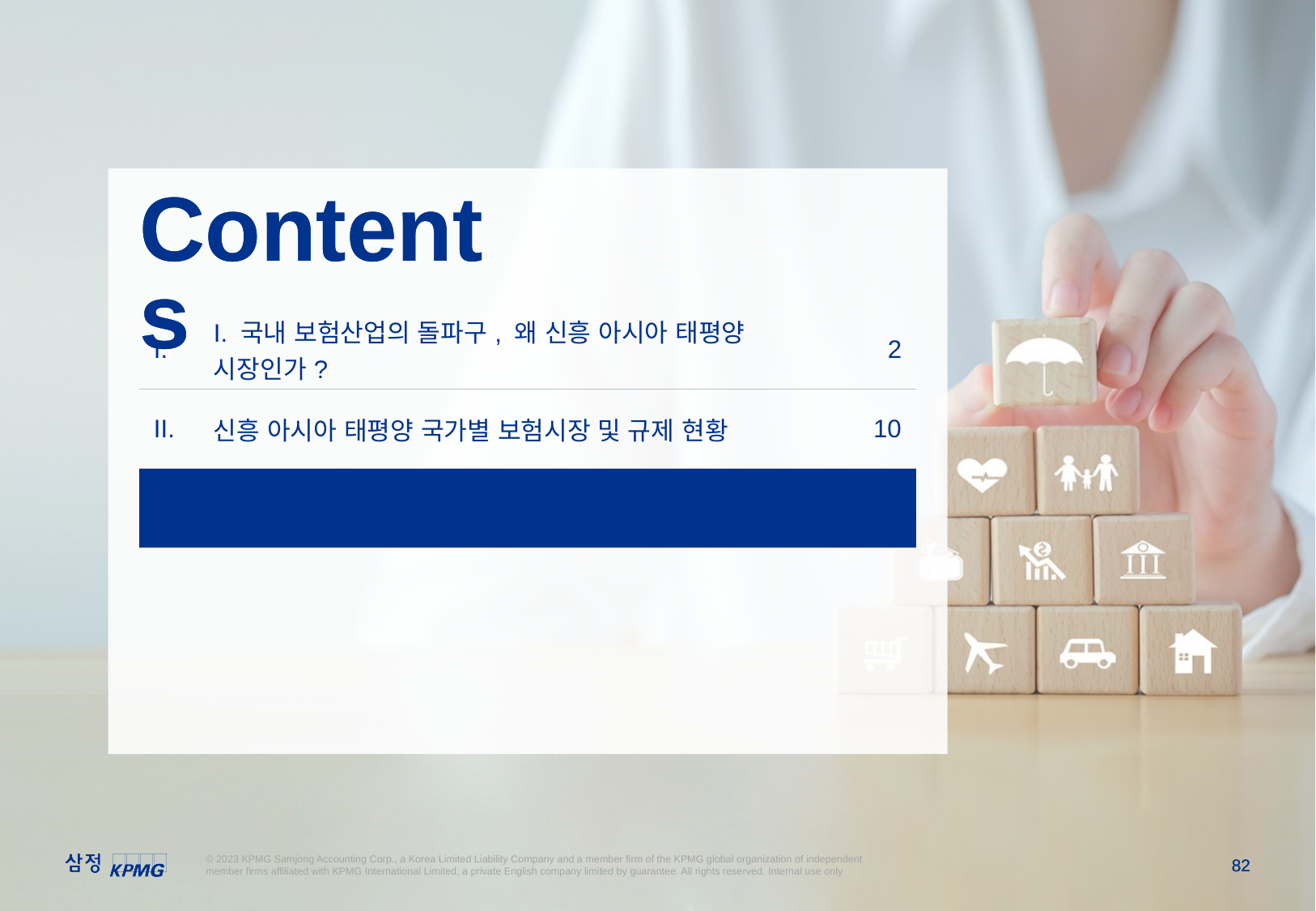

Contents
| I. | I. 국내 보험산업의 돌파구, 왜 신흥 아시아 태평양 시장인가? | 2 |
| --- | --- | --- |
| II. | 신흥 아시아 태평양 국가별 보험시장 및 규제 현황 | 10 |
| III. | 결론 및 시사점 | 81 |
82